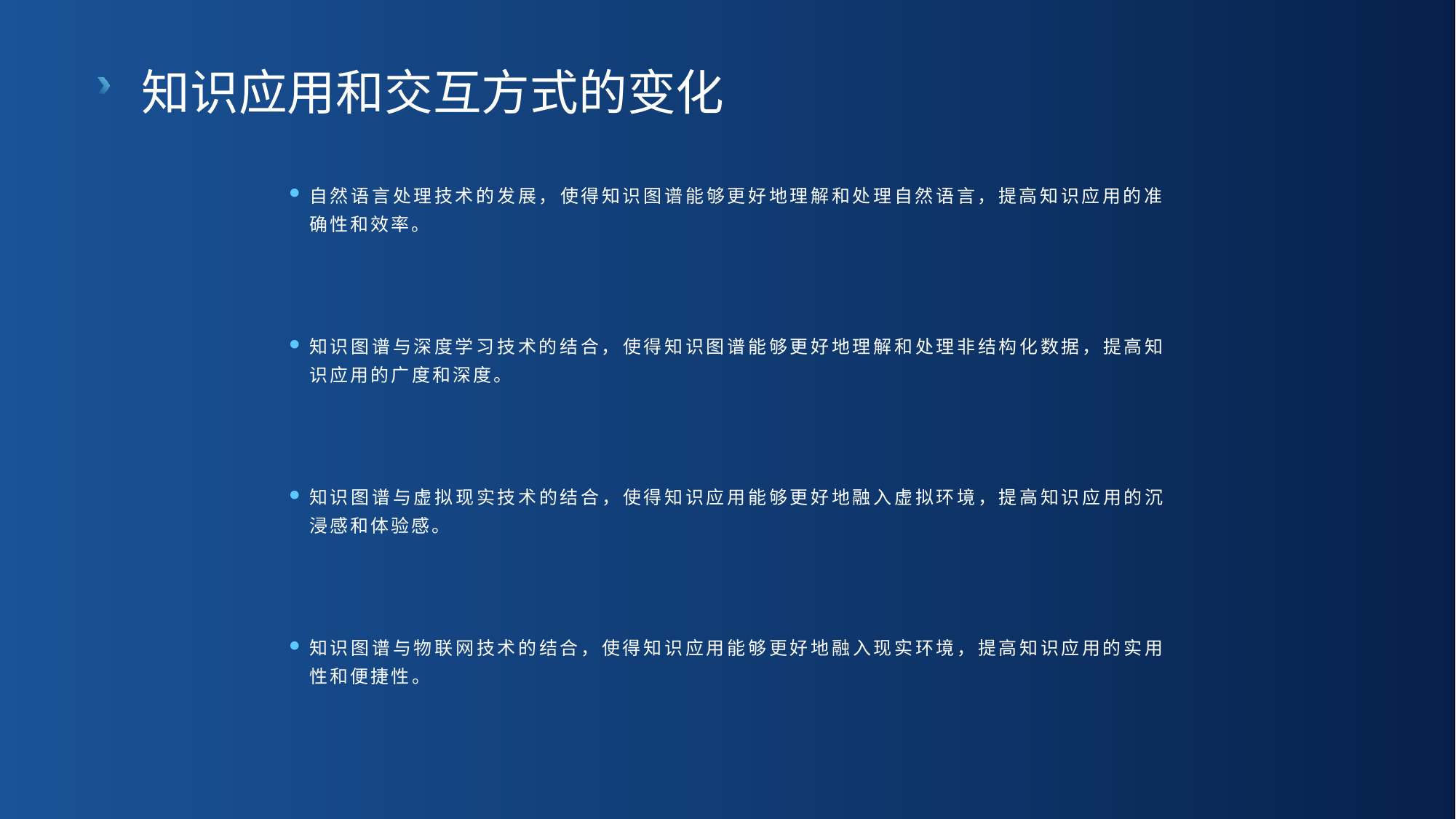

知识应用和交互方式的变化
自然语言处理技术的发展，使得知识图谱能够更好地理解和处理自然语言，提高知识应用的准确性和效率。
知识图谱与深度学习技术的结合，使得知识图谱能够更好地理解和处理非结构化数据，提高知识应用的广度和深度。
知识图谱与虚拟现实技术的结合，使得知识应用能够更好地融入虚拟环境，提高知识应用的沉浸感和体验感。
知识图谱与物联网技术的结合，使得知识应用能够更好地融入现实环境，提高知识应用的实用性和便捷性。